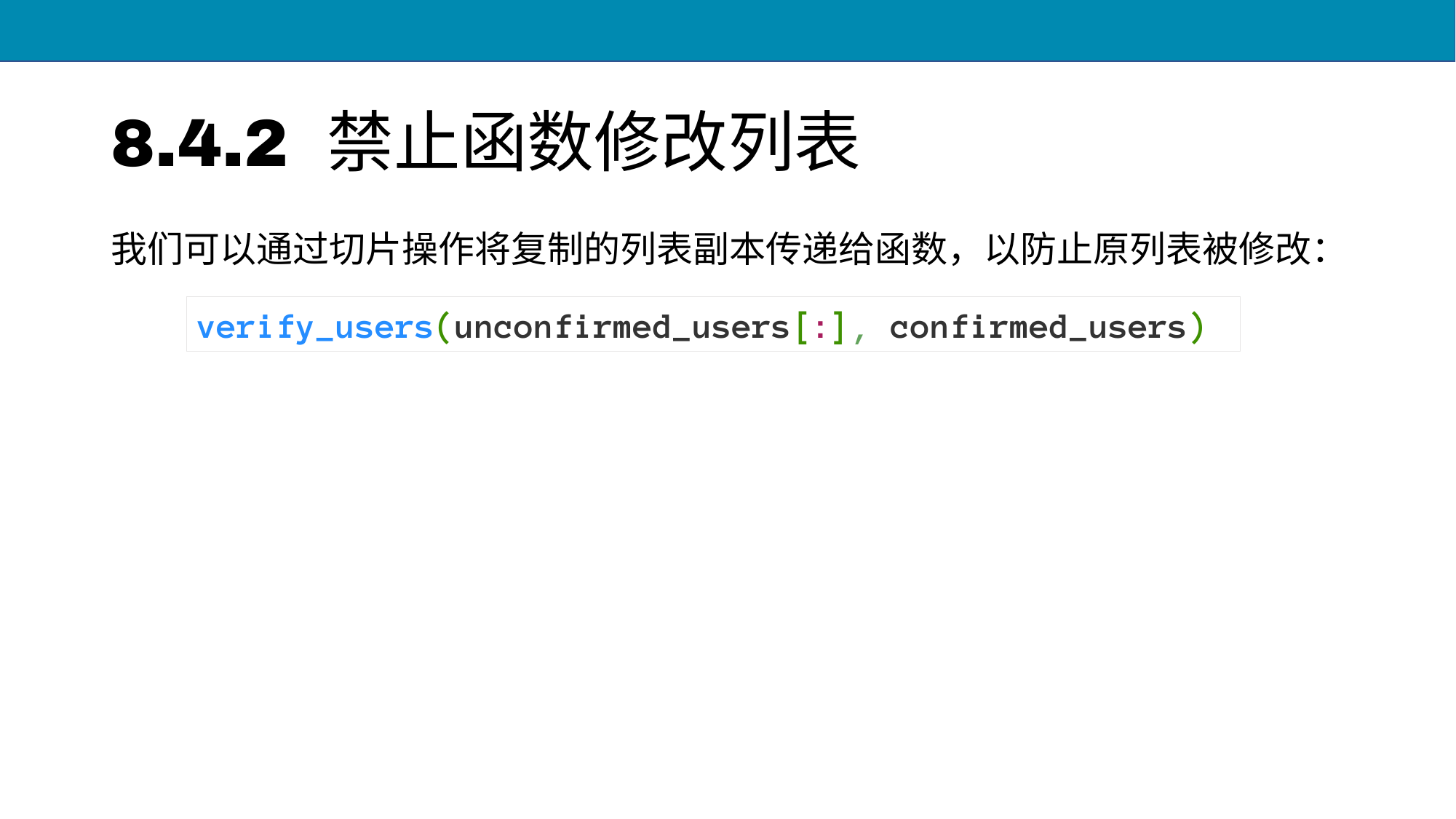

# 8.4.2 禁止函数修改列表
我们可以通过切片操作将复制的列表副本传递给函数，以防止原列表被修改：
verify_users(unconfirmed_users[:], confirmed_users)